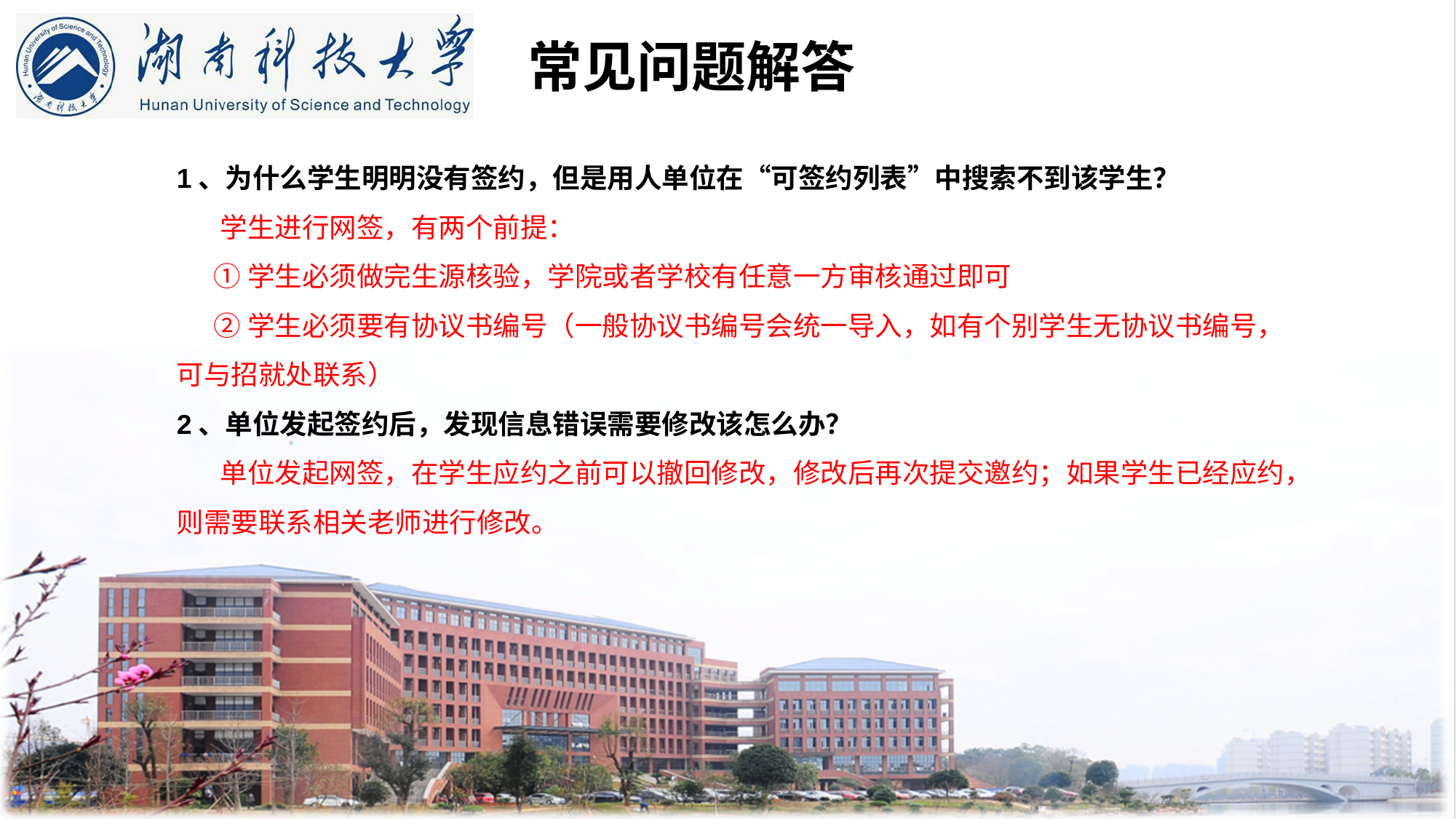

常见问题解答
1、为什么学生明明没有签约，但是用人单位在“可签约列表”中搜索不到该学生？
      学生进行网签，有两个前提：
      ①学生必须做完生源核验，学院或者学校有任意一方审核通过即可
      ②学生必须要有协议书编号（一般协议书编号会统一导入，如有个别学生无协议书编号，可与招就处联系）
2、单位发起签约后，发现信息错误需要修改该怎么办？
      单位发起网签，在学生应约之前可以撤回修改，修改后再次提交邀约；如果学生已经应约，则需要联系相关老师进行修改。